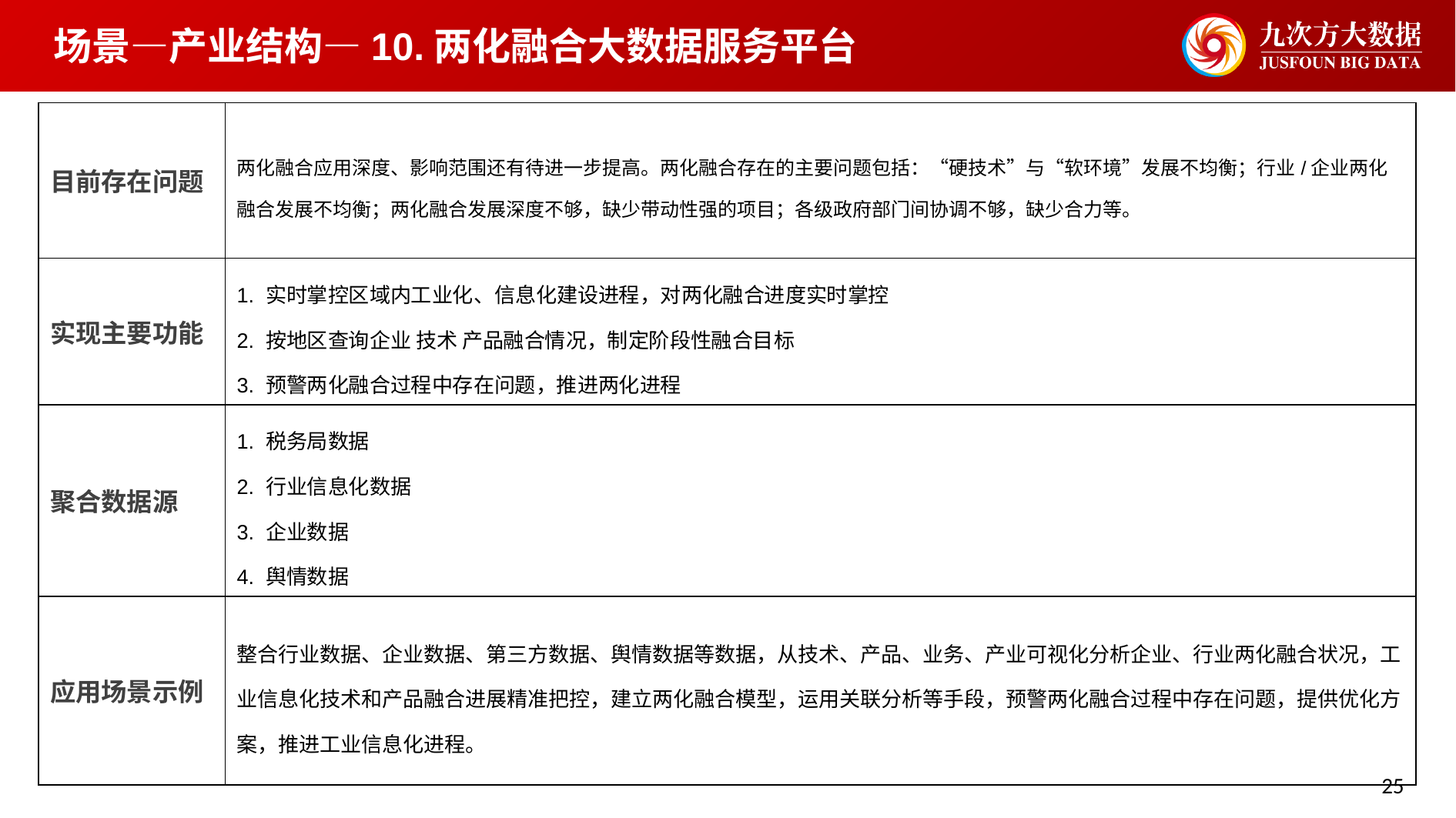

场景—产业结构—10.两化融合大数据服务平台
| 目前存在问题 | 两化融合应用深度、影响范围还有待进一步提高。两化融合存在的主要问题包括：“硬技术”与“软环境”发展不均衡；行业/企业两化融合发展不均衡；两化融合发展深度不够，缺少带动性强的项目；各级政府部门间协调不够，缺少合力等。 |
| --- | --- |
| 实现主要功能 | 实时掌控区域内工业化、信息化建设进程，对两化融合进度实时掌控 按地区查询企业 技术 产品融合情况，制定阶段性融合目标 预警两化融合过程中存在问题，推进两化进程 |
| 聚合数据源 | 税务局数据 行业信息化数据 企业数据 舆情数据 |
| 应用场景示例 | 整合行业数据、企业数据、第三方数据、舆情数据等数据，从技术、产品、业务、产业可视化分析企业、行业两化融合状况，工业信息化技术和产品融合进展精准把控，建立两化融合模型，运用关联分析等手段，预警两化融合过程中存在问题，提供优化方案，推进工业信息化进程。 |
25